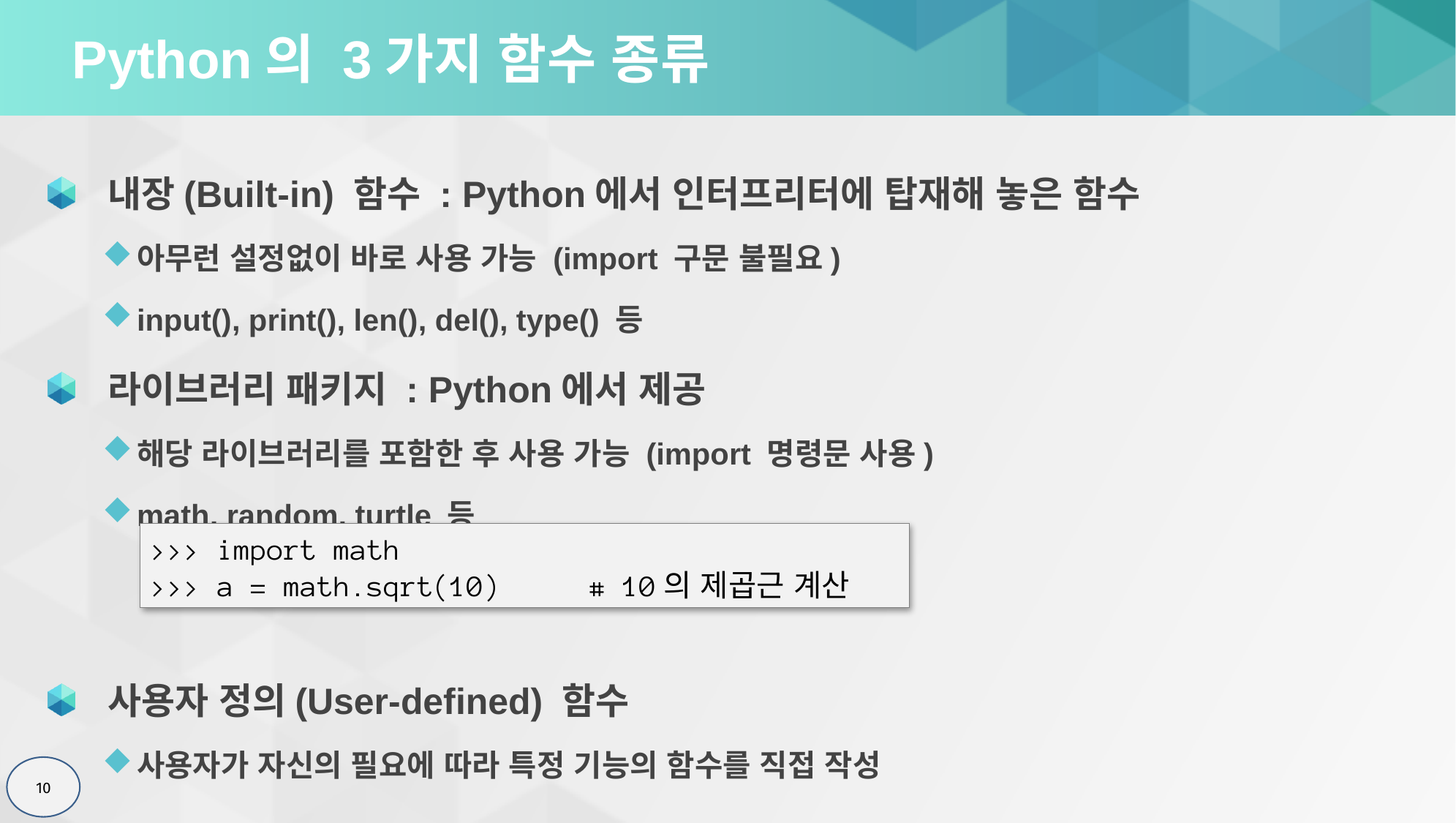

# Python의 3가지 함수 종류
 내장(Built-in) 함수 : Python에서 인터프리터에 탑재해 놓은 함수
아무런 설정없이 바로 사용 가능 (import 구문 불필요)
input(), print(), len(), del(), type() 등
 라이브러리 패키지 : Python에서 제공
해당 라이브러리를 포함한 후 사용 가능 (import 명령문 사용)
math, random, turtle 등

 사용자 정의(User-defined) 함수
사용자가 자신의 필요에 따라 특정 기능의 함수를 직접 작성
>>> import math
>>> a = math.sqrt(10)	# 10의 제곱근 계산